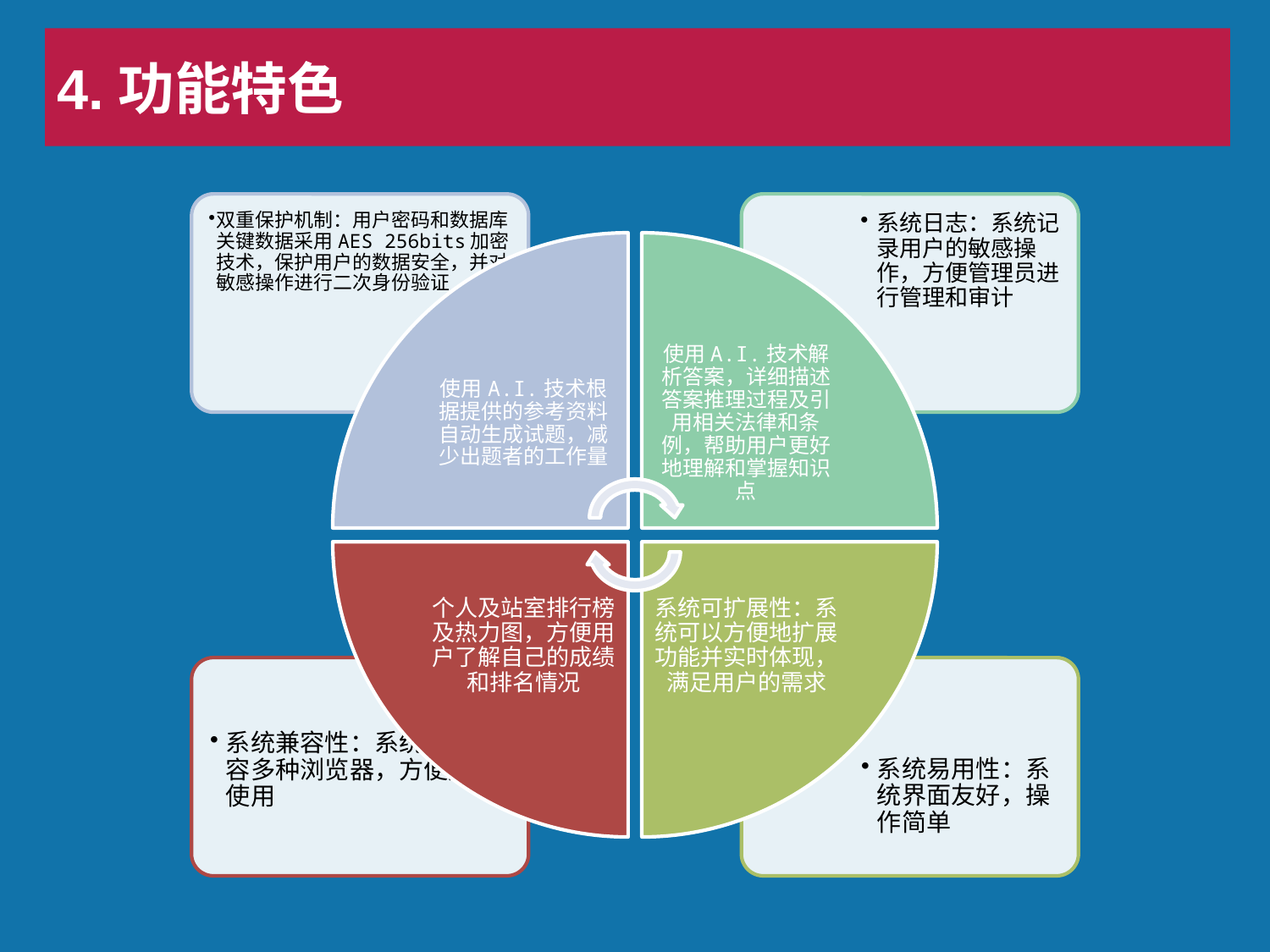

4.功能特色

系统易用性：系统界面友好，操作简单
系统兼容性：系统可以兼容多种浏览器，方便用户使用
系统日志：系统记录用户的敏感操作，方便管理员进行管理和审计
双重保护机制：用户密码和数据库关键数据采用AES 256bits加密技术，保护用户的数据安全，并对敏感操作进行二次身份验证
使用A.I.技术根据提供的参考资料自动生成试题，减少出题者的工作量
使用A.I.技术解析答案，详细描述答案推理过程及引用相关法律和条例，帮助用户更好地理解和掌握知识点
系统可扩展性：系统可以方便地扩展功能并实时体现，满足用户的需求
个人及站室排行榜及热力图，方便用户了解自己的成绩和排名情况